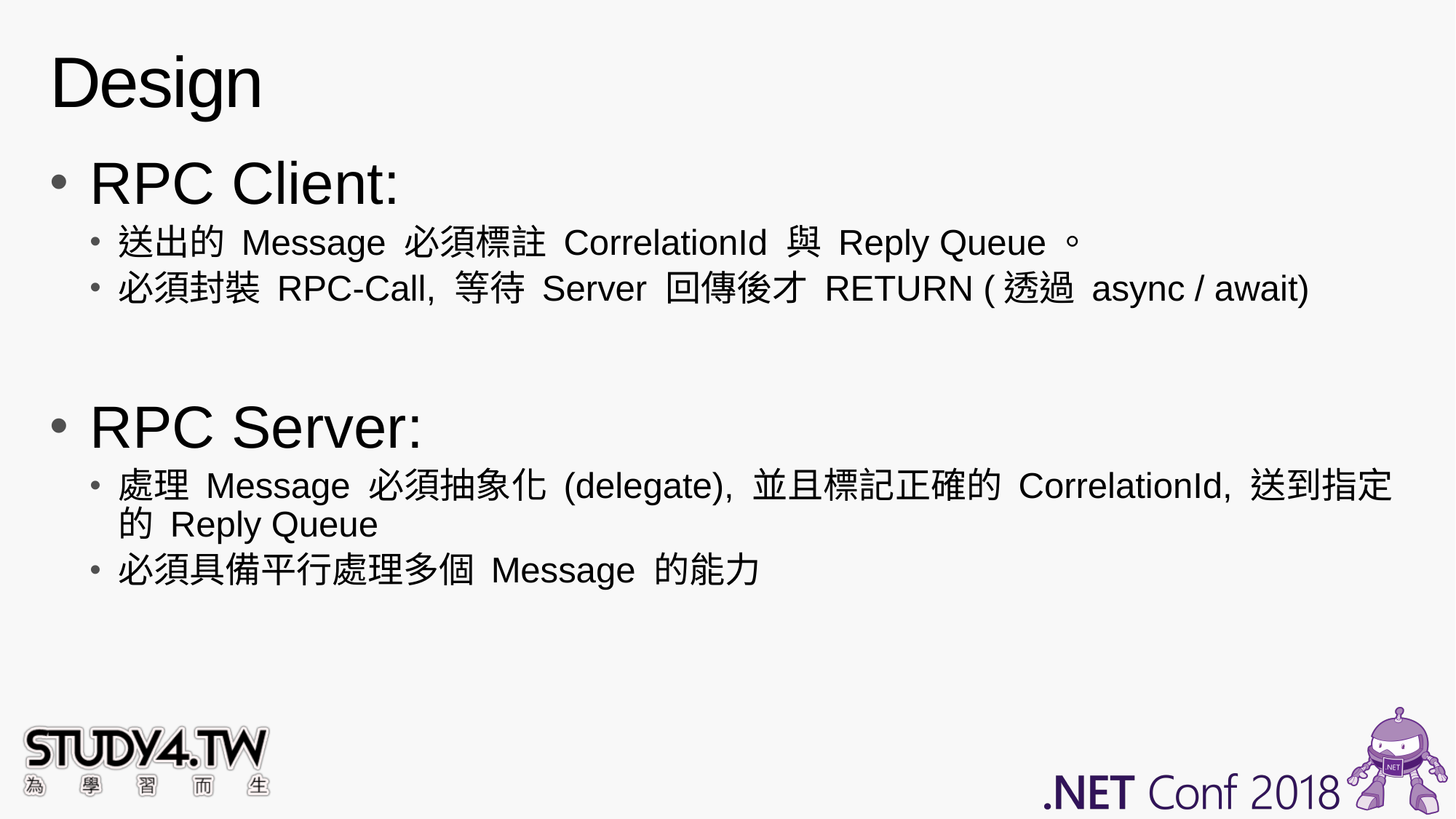

# Design
RPC Client:
送出的 Message 必須標註 CorrelationId 與 Reply Queue。
必須封裝 RPC-Call, 等待 Server 回傳後才 RETURN (透過 async / await)

RPC Server:
處理 Message 必須抽象化 (delegate), 並且標記正確的 CorrelationId, 送到指定的 Reply Queue
必須具備平行處理多個 Message 的能力